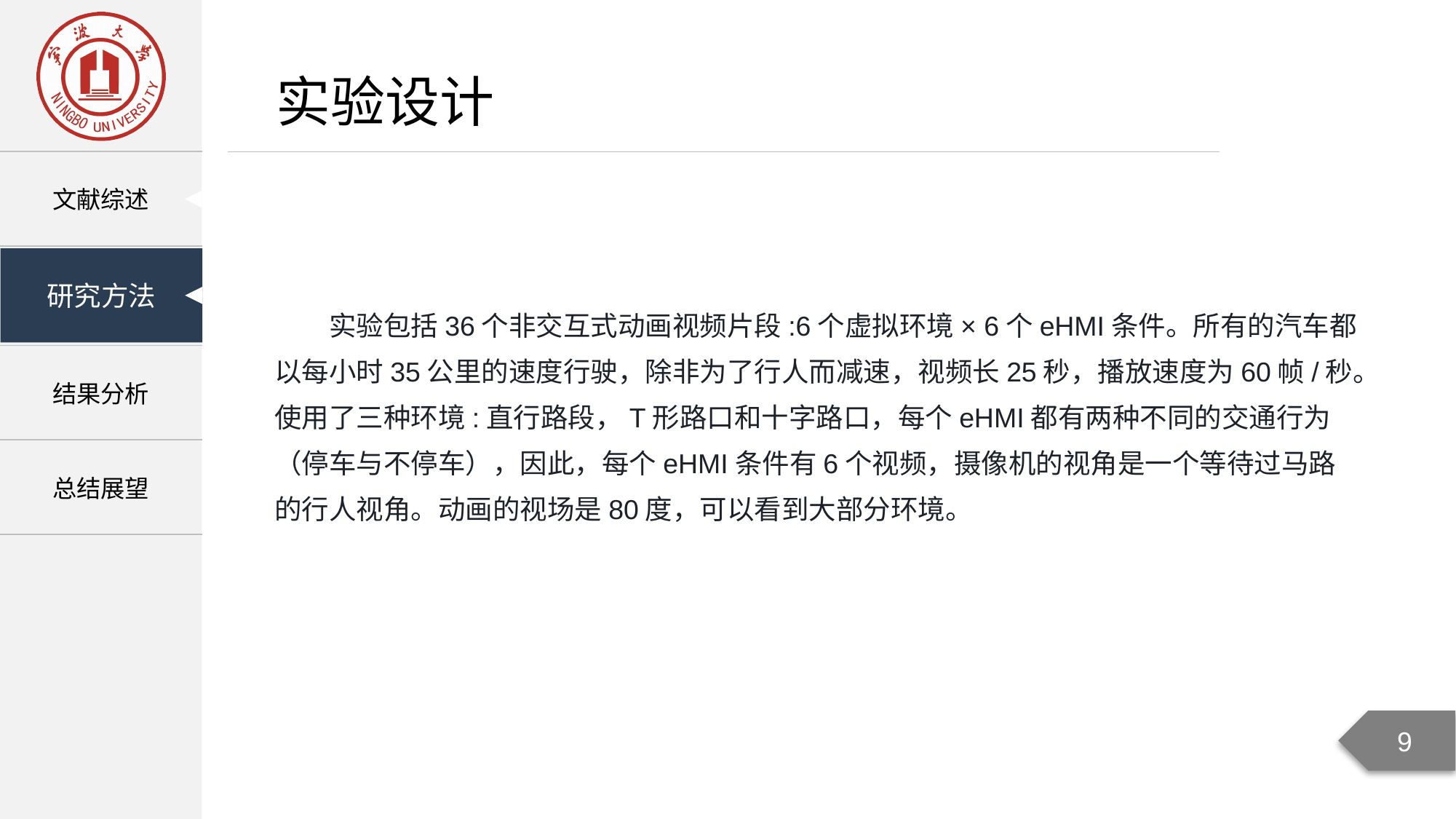

实验设计
实验包括36个非交互式动画视频片段:6个虚拟环境× 6个eHMI条件。所有的汽车都以每小时35公里的速度行驶，除非为了行人而减速，视频长25秒，播放速度为60帧/秒。使用了三种环境:直行路段，T形路口和十字路口，每个eHMI都有两种不同的交通行为（停车与不停车），因此，每个eHMI条件有6个视频，摄像机的视角是一个等待过马路的行人视角。动画的视场是80度，可以看到大部分环境。